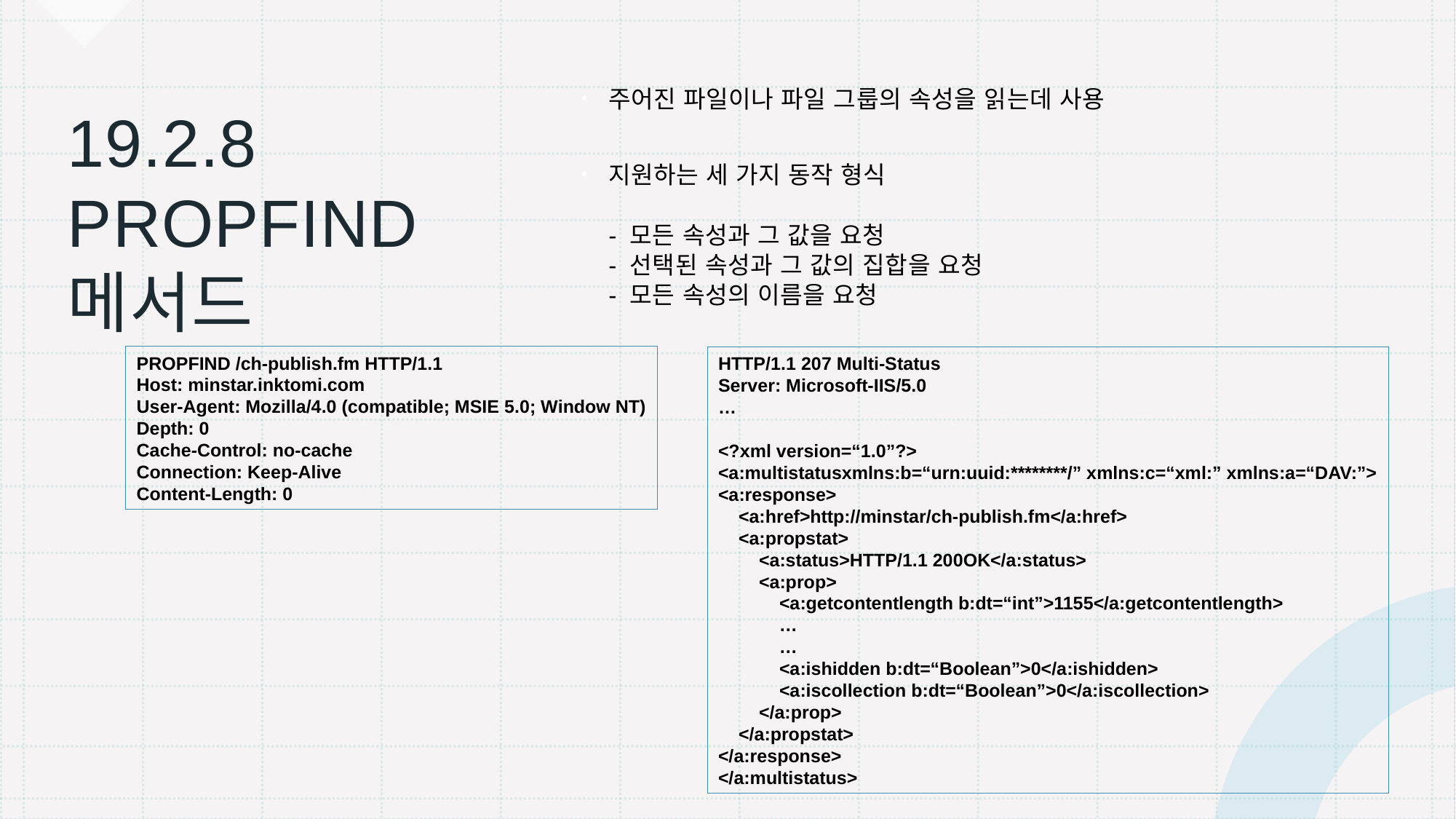

주어진 파일이나 파일 그룹의 속성을 읽는데 사용

지원하는 세 가지 동작 형식
- 모든 속성과 그 값을 요청
- 선택된 속성과 그 값의 집합을 요청
- 모든 속성의 이름을 요청

# 19.2.8 PROPFIND 메서드
PROPFIND /ch-publish.fm HTTP/1.1
Host: minstar.inktomi.com
User-Agent: Mozilla/4.0 (compatible; MSIE 5.0; Window NT)
Depth: 0
Cache-Control: no-cache
Connection: Keep-Alive
Content-Length: 0
HTTP/1.1 207 Multi-Status
Server: Microsoft-IIS/5.0
…

<?xml version=“1.0”?>
<a:multistatusxmlns:b=“urn:uuid:********/” xmlns:c=“xml:” xmlns:a=“DAV:”>
<a:response>
    <a:href>http://minstar/ch-publish.fm</a:href>
    <a:propstat>
        <a:status>HTTP/1.1 200OK</a:status>
        <a:prop>
            <a:getcontentlength b:dt=“int”>1155</a:getcontentlength>
            …
            …
            <a:ishidden b:dt=“Boolean”>0</a:ishidden>
            <a:iscollection b:dt=“Boolean”>0</a:iscollection>
        </a:prop>
    </a:propstat>
</a:response>
</a:multistatus>